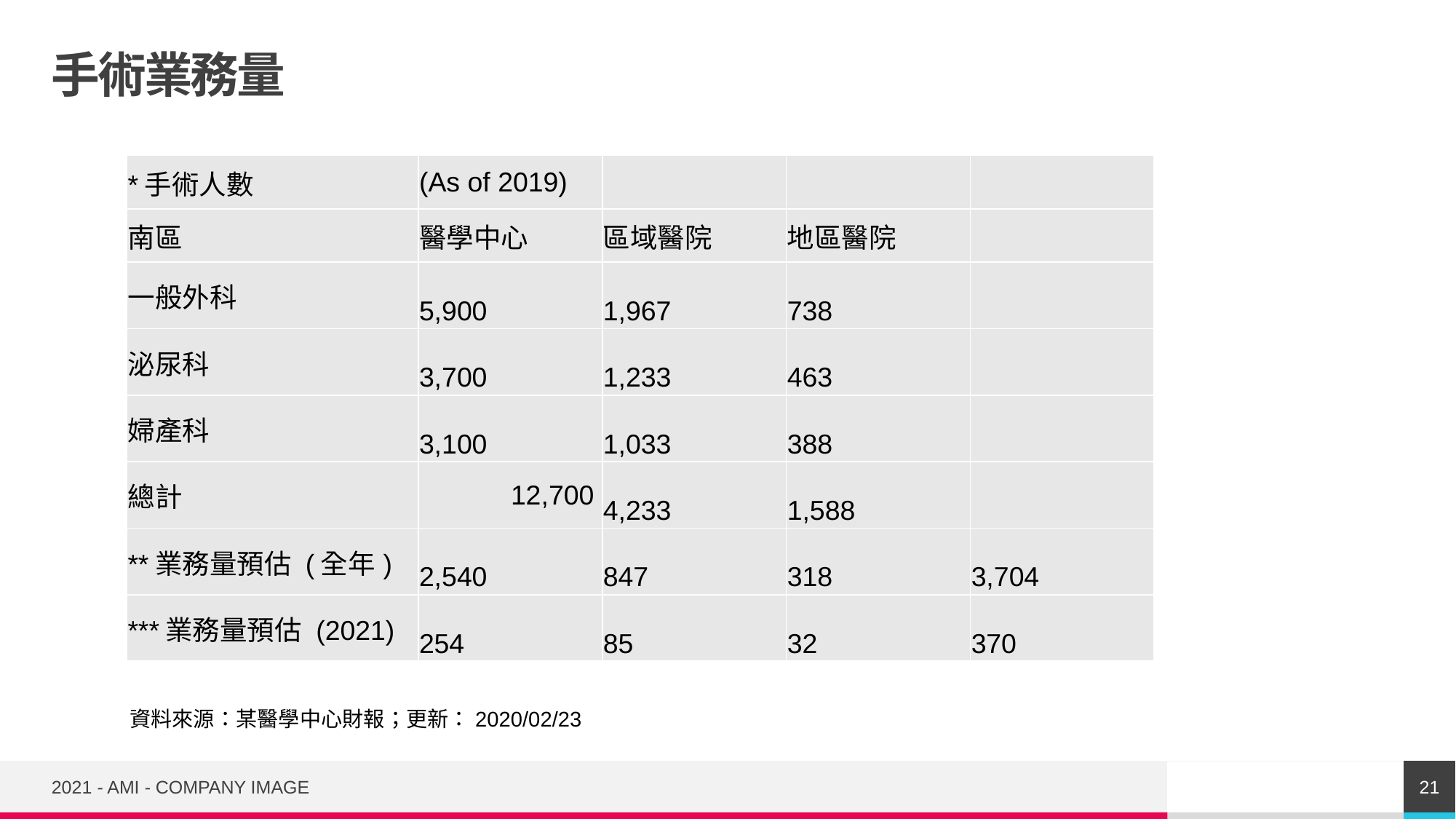

# 手術業務量
| \*手術人數 | (As of 2019) |  |  |  |
| --- | --- | --- | --- | --- |
| 南區 | 醫學中心 | 區域醫院 | 地區醫院 |  |
| 一般外科 | 5,900 | 1,967 | 738 |  |
| 泌尿科 | 3,700 | 1,233 | 463 |  |
| 婦產科 | 3,100 | 1,033 | 388 |  |
| 總計 | 12,700 | 4,233 | 1,588 |  |
| \*\*業務量預估 (全年) | 2,540 | 847 | 318 | 3,704 |
| \*\*\*業務量預估 (2021) | 254 | 85 | 32 | 370 |
資料來源：某醫學中心財報；更新：2020/02/23
21
2021 - AMI - COMPANY IMAGE